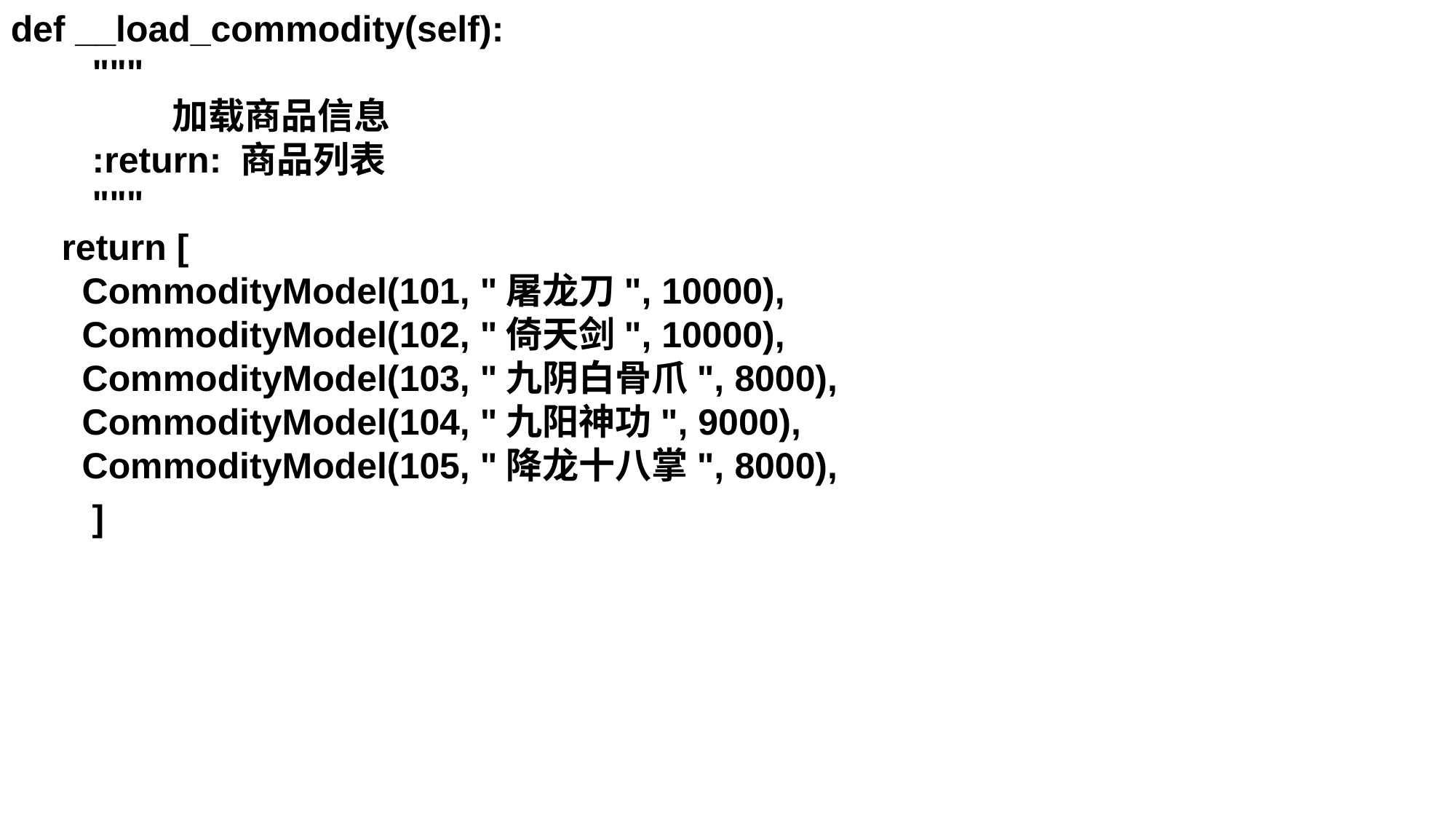

def __load_commodity(self):
        """
            加载商品信息
        :return: 商品列表
        """
     return [
       CommodityModel(101, "屠龙刀", 10000),
       CommodityModel(102, "倚天剑", 10000),
       CommodityModel(103, "九阴白骨爪", 8000),
       CommodityModel(104, "九阳神功", 9000),
       CommodityModel(105, "降龙十八掌", 8000),
        ]